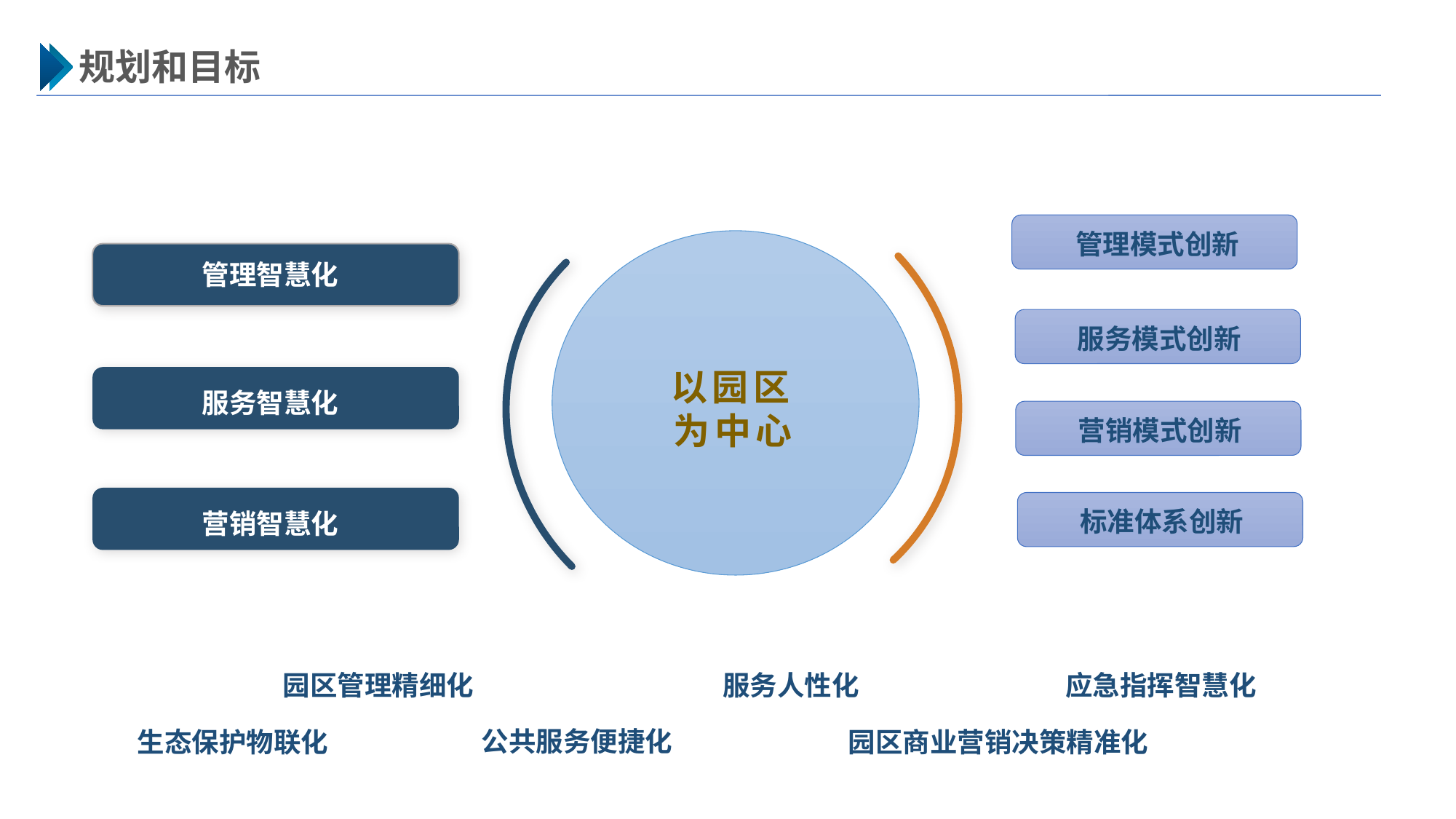

规划和目标

以园区为中心

管理模式创新

服务模式创新

营销模式创新

标准体系创新

管理智慧化

服务智慧化

营销智慧化
园区管理精细化
服务人性化
应急指挥智慧化
公共服务便捷化
生态保护物联化
园区商业营销决策精准化